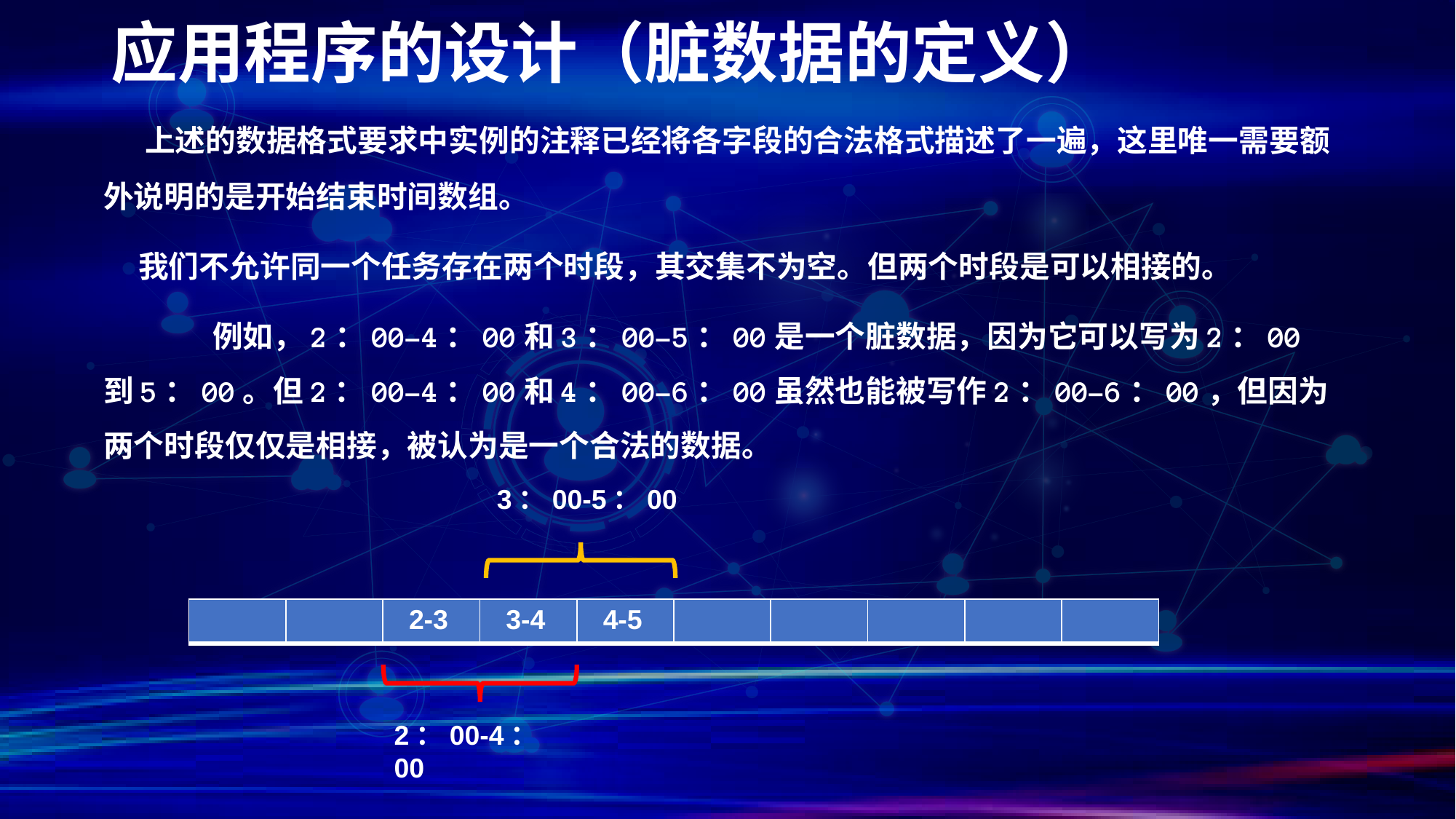

# 应用程序的设计（脏数据的定义）
    上述的数据格式要求中实例的注释已经将各字段的合法格式描述了一遍，这里唯一需要额外说明的是开始结束时间数组。
    我们不允许同一个任务存在两个时段，其交集不为空。但两个时段是可以相接的。
	例如，2：00-4：00和3：00-5：00是一个脏数据，因为它可以写为2：00到5：00。但2：00-4：00和4：00-6：00虽然也能被写作2：00-6：00，但因为两个时段仅仅是相接，被认为是一个合法的数据。

3：00-5：00

|  |  | 2-3 | 3-4 | 4-5 |  |  |  |  |  |
| --- | --- | --- | --- | --- | --- | --- | --- | --- | --- |
2：00-4：00